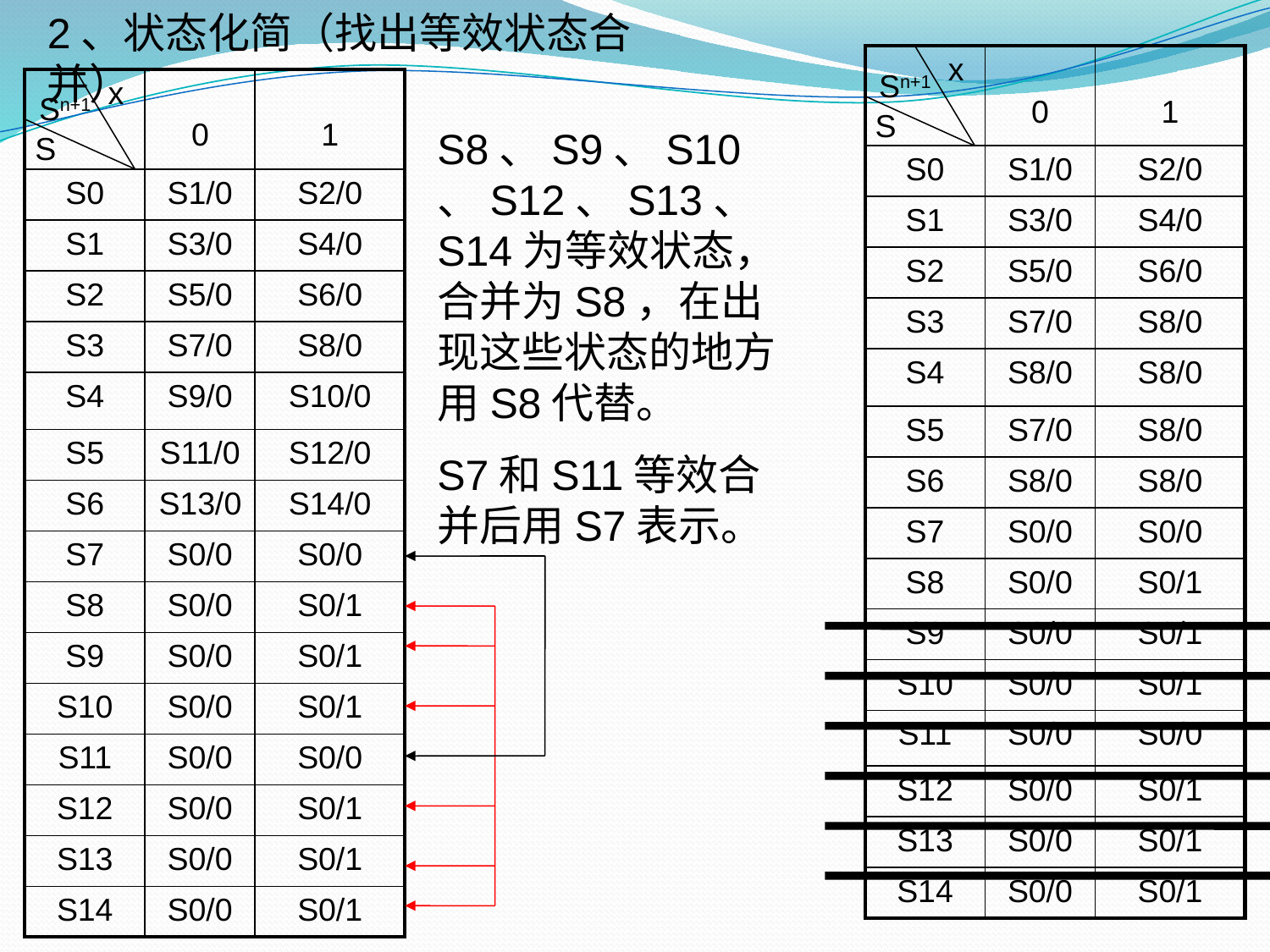

2、状态化简（找出等效状态合并）
| x | 0 | 1 |
| --- | --- | --- |
| S0 | S1/0 | S2/0 |
| S1 | S3/0 | S4/0 |
| S2 | S5/0 | S6/0 |
| S3 | S7/0 | S8/0 |
| S4 | S8/0 | S8/0 |
| S5 | S7/0 | S8/0 |
| S6 | S8/0 | S8/0 |
| S7 | S0/0 | S0/0 |
| S8 | S0/0 | S0/1 |
| S9 | S0/0 | S0/1 |
| S10 | S0/0 | S0/1 |
| S11 | S0/0 | S0/0 |
| S12 | S0/0 | S0/1 |
| S13 | S0/0 | S0/1 |
| S14 | S0/0 | S0/1 |

Sn+1
| x | 0 | 1 |
| --- | --- | --- |
| S0 | S1/0 | S2/0 |
| S1 | S3/0 | S4/0 |
| S2 | S5/0 | S6/0 |
| S3 | S7/0 | S8/0 |
| S4 | S9/0 | S10/0 |
| S5 | S11/0 | S12/0 |
| S6 | S13/0 | S14/0 |
| S7 | S0/0 | S0/0 |
| S8 | S0/0 | S0/1 |
| S9 | S0/0 | S0/1 |
| S10 | S0/0 | S0/1 |
| S11 | S0/0 | S0/0 |
| S12 | S0/0 | S0/1 |
| S13 | S0/0 | S0/1 |
| S14 | S0/0 | S0/1 |

Sn+1

S
S8、S9、S10、S12、S13、S14为等效状态，合并为S8，在出现这些状态的地方用S8代替。
S7和S11等效合并后用S7表示。

S